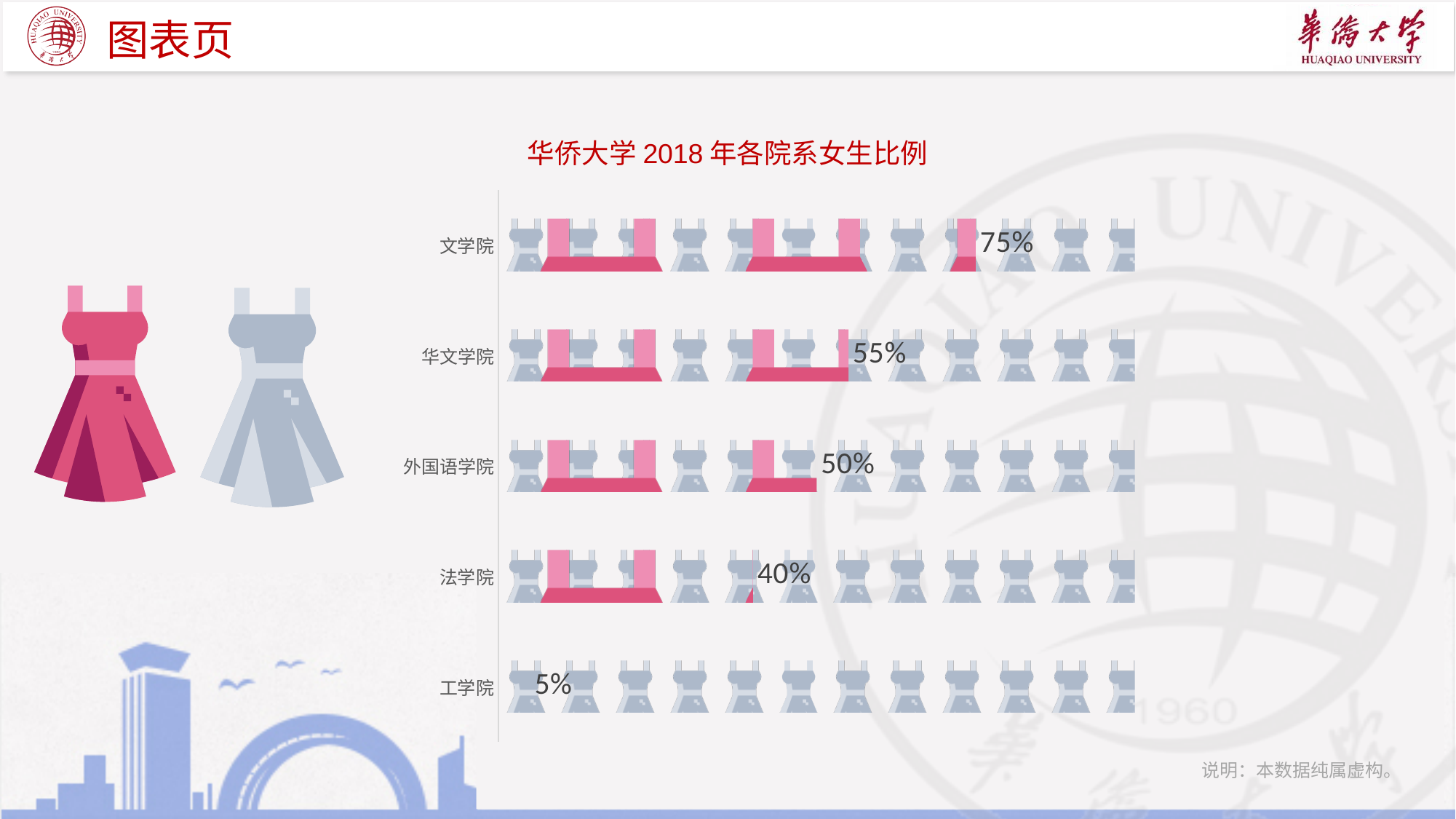

# 图表页
华侨大学2018年各院系女生比例

### Chart

| Category | 整体 | 占比 |
|---|---|---|
| 文学院 | 1.0 | 0.75 |
| 华文学院 | 1.0 | 0.55 |
| 外国语学院 | 1.0 | 0.5 |
| 法学院 | 1.0 | 0.4 |
| 工学院 | 1.0 | 0.05 |

说明：本数据纯属虚构。